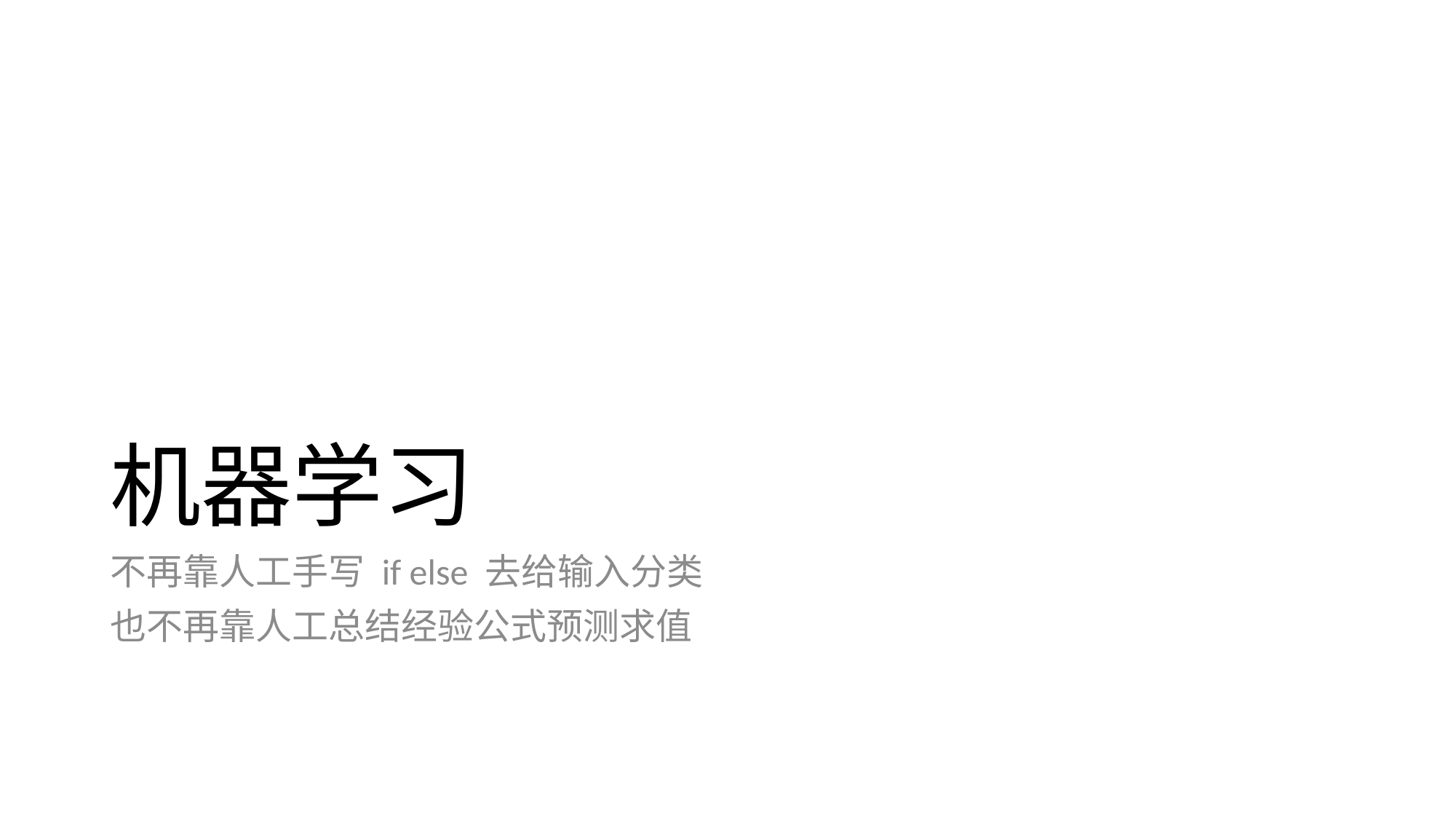

# 机器学习
不再靠人工手写 if else 去给输入分类
也不再靠人工总结经验公式预测求值